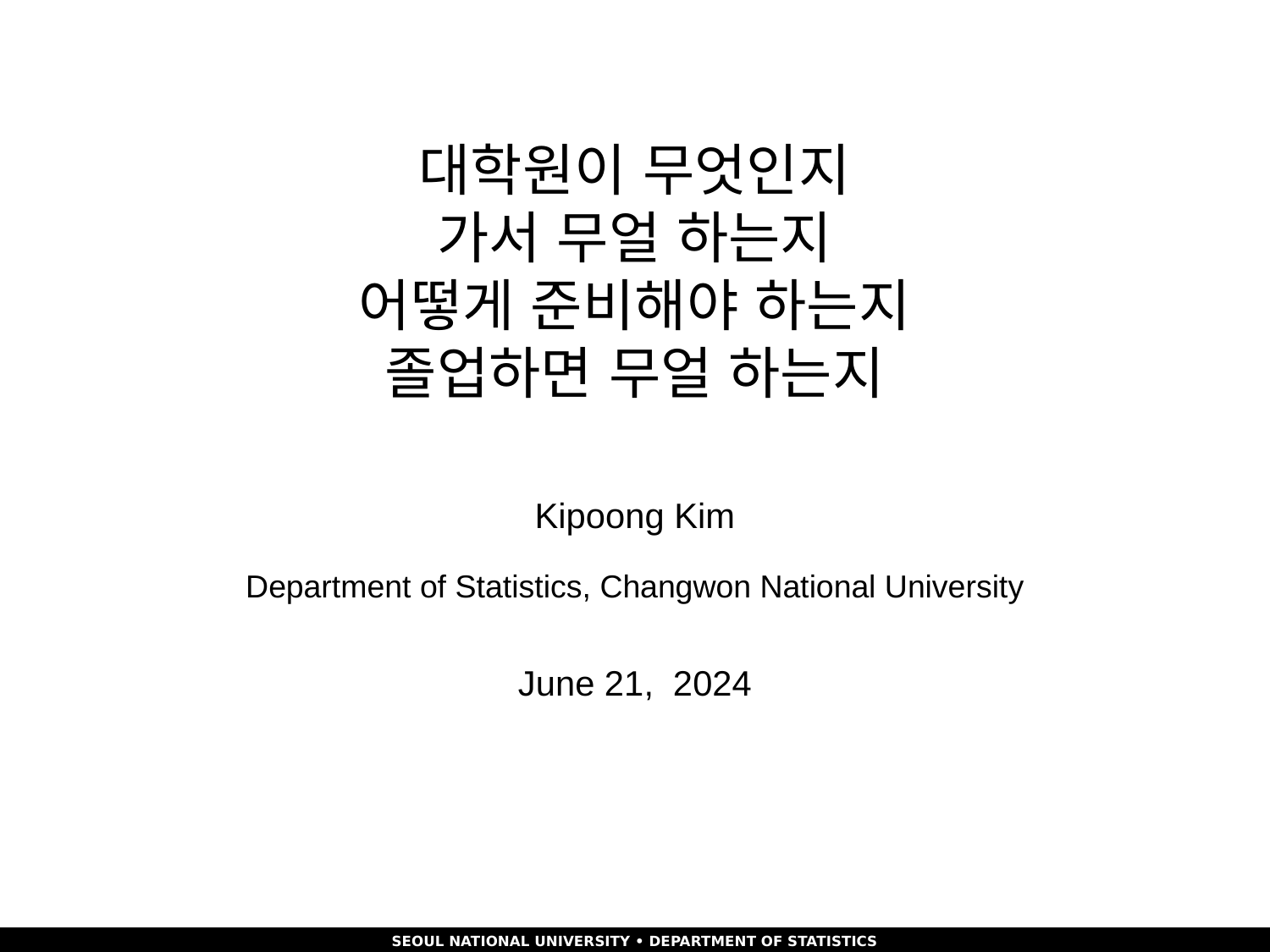

# 대학원이 무엇인지 가서 무얼 하는지 어떻게 준비해야 하는지 졸업하면 무얼 하는지
Kipoong Kim

Department of Statistics, Changwon National University

June 21,  2024